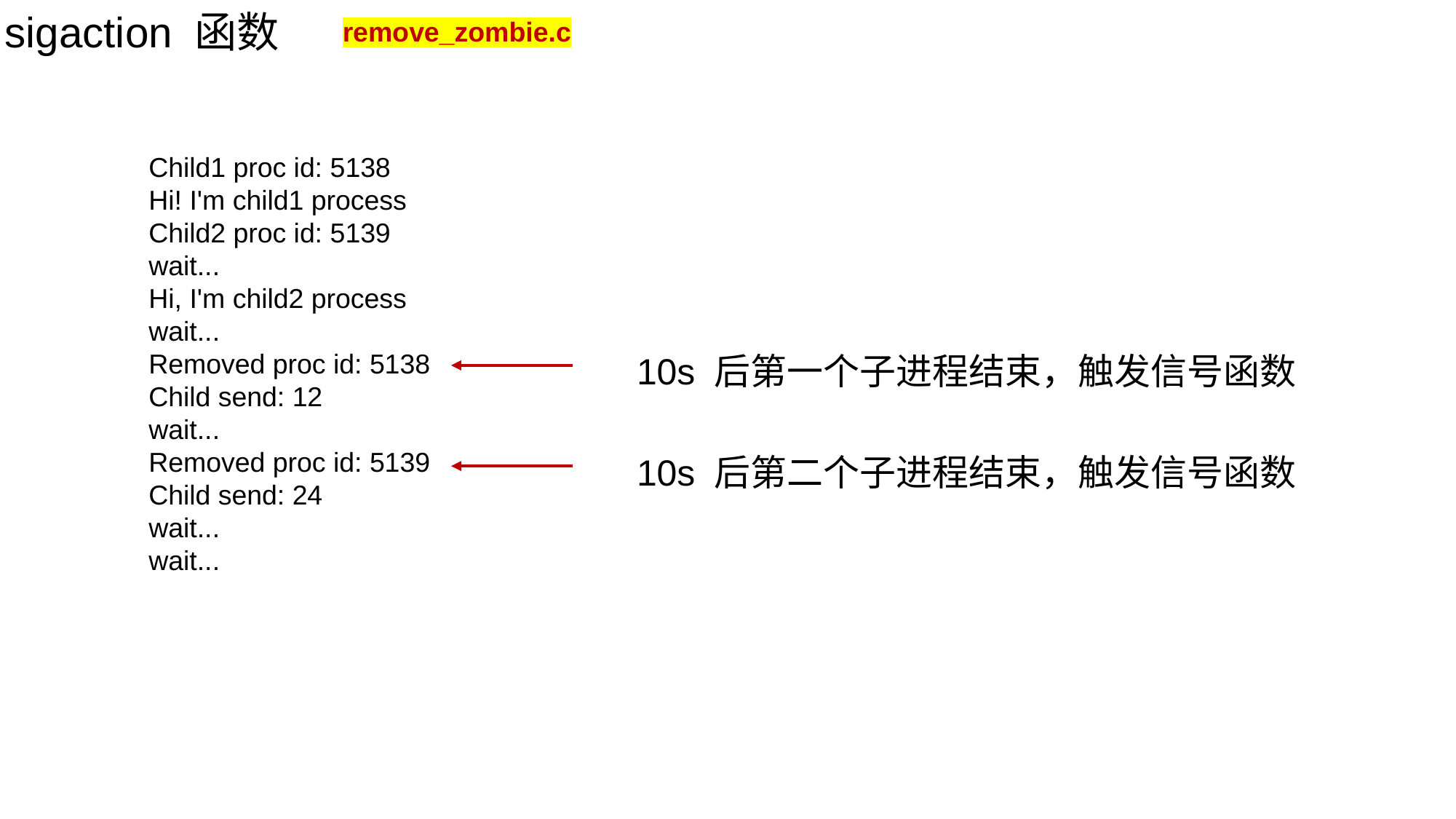

sigaction 函数
remove_zombie.c
Child1 proc id: 5138
Hi! I'm child1 process
Child2 proc id: 5139
wait...
Hi, I'm child2 process
wait...
Removed proc id: 5138
Child send: 12
wait...
Removed proc id: 5139
Child send: 24
wait...
wait...
10s 后第一个子进程结束，触发信号函数
10s 后第二个子进程结束，触发信号函数